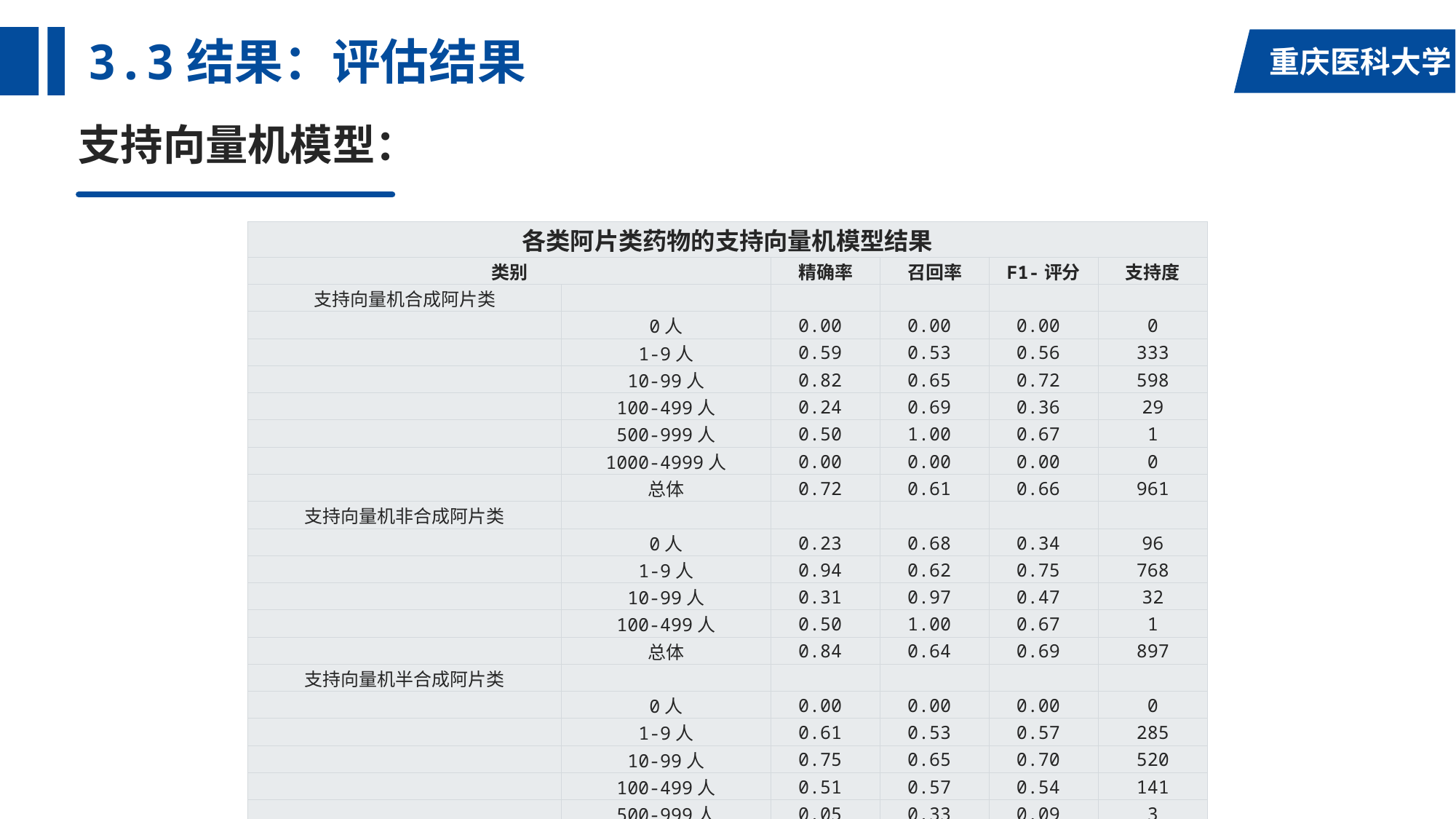

# 3.3结果：评估结果
支持向量机模型：
| 各类阿片类药物的支持向量机模型结果 |  |  |  |  |  |
| --- | --- | --- | --- | --- | --- |
| 类别 |  | 精确率 | 召回率 | F1-评分 | 支持度 |
| 支持向量机合成阿片类 |  |  |  |  |  |
|  | 0人 | 0.00 | 0.00 | 0.00 | 0 |
|  | 1-9人 | 0.59 | 0.53 | 0.56 | 333 |
|  | 10-99人 | 0.82 | 0.65 | 0.72 | 598 |
|  | 100-499人 | 0.24 | 0.69 | 0.36 | 29 |
|  | 500-999人 | 0.50 | 1.00 | 0.67 | 1 |
|  | 1000-4999人 | 0.00 | 0.00 | 0.00 | 0 |
|  | 总体 | 0.72 | 0.61 | 0.66 | 961 |
| 支持向量机非合成阿片类 |  |  |  |  |  |
|  | 0人 | 0.23 | 0.68 | 0.34 | 96 |
|  | 1-9人 | 0.94 | 0.62 | 0.75 | 768 |
|  | 10-99人 | 0.31 | 0.97 | 0.47 | 32 |
|  | 100-499人 | 0.50 | 1.00 | 0.67 | 1 |
|  | 总体 | 0.84 | 0.64 | 0.69 | 897 |
| 支持向量机半合成阿片类 |  |  |  |  |  |
|  | 0人 | 0.00 | 0.00 | 0.00 | 0 |
|  | 1-9人 | 0.61 | 0.53 | 0.57 | 285 |
|  | 10-99人 | 0.75 | 0.65 | 0.70 | 520 |
|  | 100-499人 | 0.51 | 0.57 | 0.54 | 141 |
|  | 500-999人 | 0.05 | 0.33 | 0.09 | 3 |
|  | 1000-4999人 | 0.69 | 0.92 | 0.79 | 12 |
|  | 总体 | 0.67 | 0.60 | 0.64 | 961 |